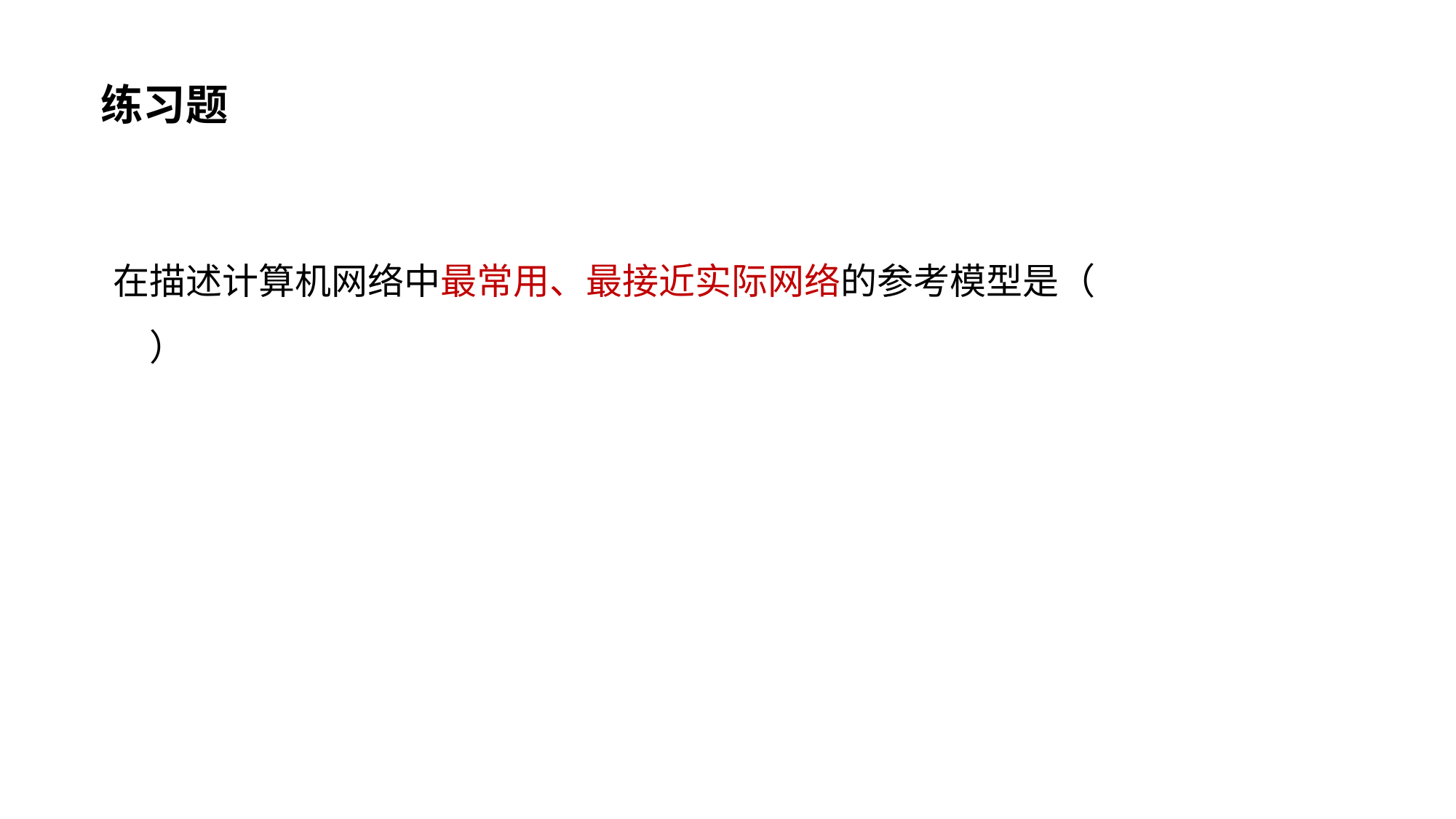

练习题
在描述计算机网络中最常用、最接近实际网络的参考模型是（五层参考模型）